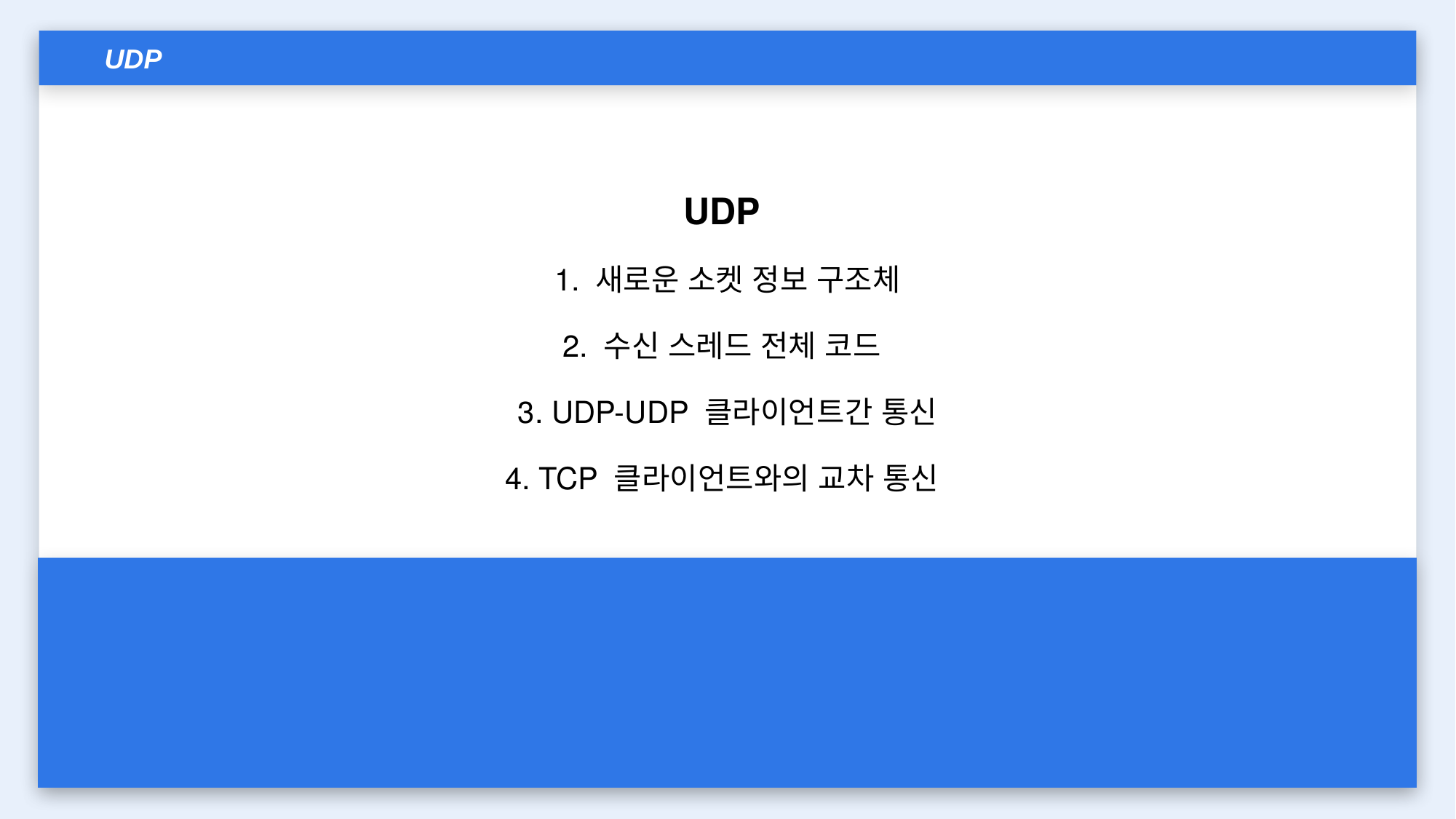

UDP

UDP
1. 새로운 소켓 정보 구조체
2. 수신 스레드 전체 코드
3. UDP-UDP 클라이언트간 통신
4. TCP 클라이언트와의 교차 통신